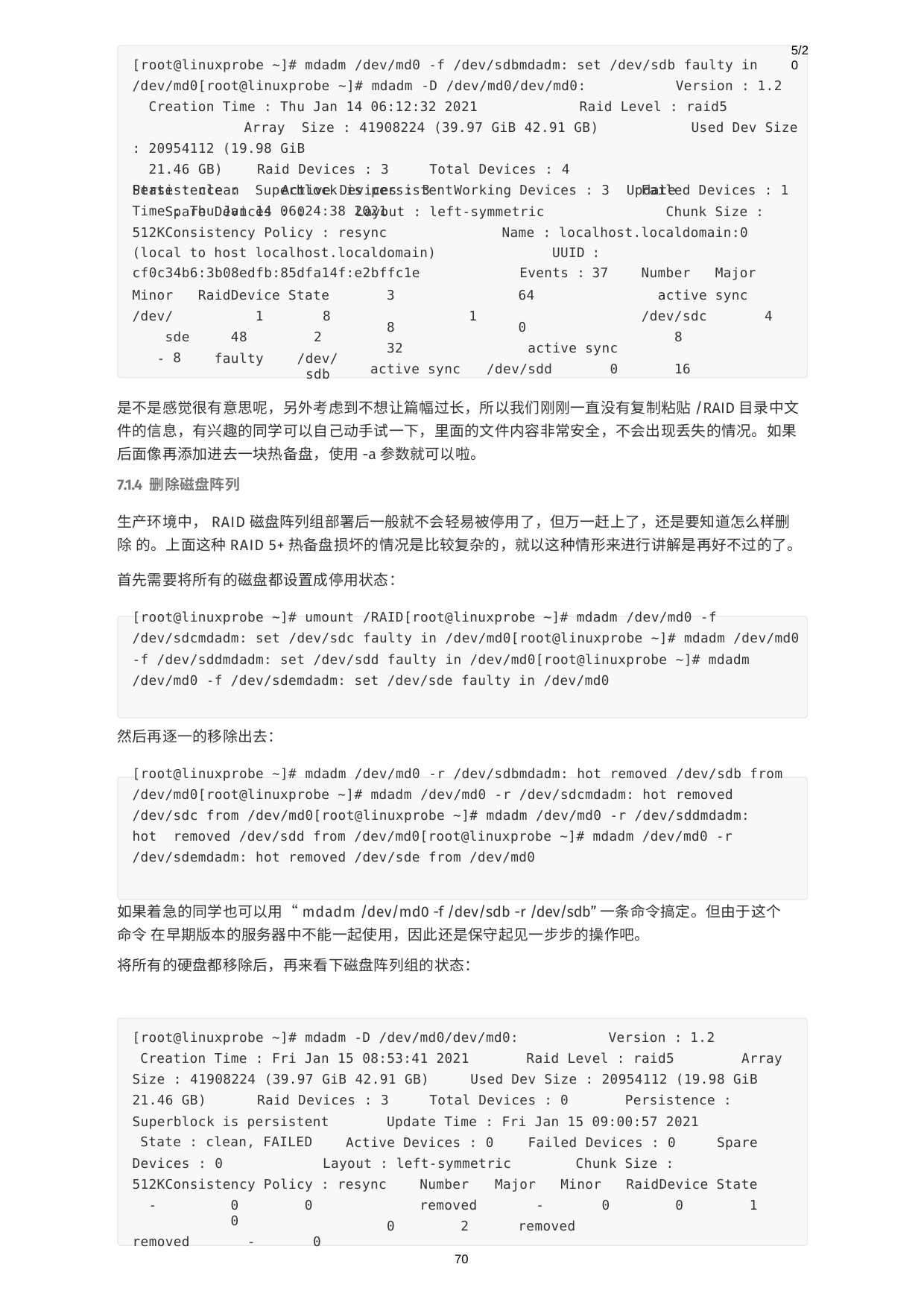

5/20

[root@linuxprobe ~]# mdadm /dev/md0 -f /dev/sdbmdadm: set /dev/sdb faulty in
/dev/md0[root@linuxprobe ~]# mdadm -D /dev/md0/dev/md0:	Version : 1.2
Creation Time : Thu Jan 14 06:12:32 2021	Raid Level : raid5	Array  Size : 41908224 (39.97 GiB 42.91 GB)	Used Dev Size : 20954112 (19.98 GiB
21.46 GB)	Raid Devices : 3	Total Devices : 4	Persistence :  Superblock is persistent	Update Time : Thu Jan 14 06:24:38 2021
Failed Devices : 1  Chunk Size :
State : clean	Active Devices : 3	Working Devices : 3
Spare Devices : 0	Layout : left-symmetric  512KConsistency Policy : resync
Name : localhost.localdomain:0
| (local to host localhost.localdomain) | UUID | : |  |  |
| --- | --- | --- | --- | --- |
| cf0c34b6:3b08edfb:85dfa14f:e2bffc1e | Events : | 37 | Number | Major |
Minor
/dev/sde   8
3	8
32
active sync
64	0
active sync
/dev/sdd	0
active sync
/dev/sdc
8	16
RaidDevice State
1	8
1
4
48
faulty
2
/dev/sdb
-
是不是感觉很有意思呢，另外考虑到不想让篇幅过长，所以我们刚刚一直没有复制粘贴/RAID目录中文 件的信息，有兴趣的同学可以自己动手试一下，里面的文件内容非常安全，不会出现丢失的情况。如果 后面像再添加进去一块热备盘，使用-a参数就可以啦。

7.1.4 删除磁盘阵列
生产环境中，RAID磁盘阵列组部署后一般就不会轻易被停用了，但万一赶上了，还是要知道怎么样删除 的。上面这种RAID 5+热备盘损坏的情况是比较复杂的，就以这种情形来进行讲解是再好不过的了。
首先需要将所有的磁盘都设置成停用状态：

[root@linuxprobe ~]# umount /RAID[root@linuxprobe ~]# mdadm /dev/md0 -f
/dev/sdcmdadm: set /dev/sdc faulty in /dev/md0[root@linuxprobe ~]# mdadm /dev/md0
-f /dev/sddmdadm: set /dev/sdd faulty in /dev/md0[root@linuxprobe ~]# mdadm
/dev/md0 -f /dev/sdemdadm: set /dev/sde faulty in /dev/md0

然后再逐一的移除出去：

[root@linuxprobe ~]# mdadm /dev/md0 -r /dev/sdbmdadm: hot removed /dev/sdb from
/dev/md0[root@linuxprobe ~]# mdadm /dev/md0 -r /dev/sdcmdadm: hot removed
/dev/sdc from /dev/md0[root@linuxprobe ~]# mdadm /dev/md0 -r /dev/sddmdadm: hot  removed /dev/sdd from /dev/md0[root@linuxprobe ~]# mdadm /dev/md0 -r
/dev/sdemdadm: hot removed /dev/sde from /dev/md0

如果着急的同学也可以用“mdadm /dev/md0 -f /dev/sdb -r /dev/sdb”一条命令搞定。但由于这个命令 在早期版本的服务器中不能一起使用，因此还是保守起见一步步的操作吧。

将所有的硬盘都移除后，再来看下磁盘阵列组的状态：

[root@linuxprobe ~]# mdadm -D /dev/md0/dev/md0:  Creation Time : Fri Jan 15 08:53:41 2021
Version : 1.2
Raid Level : raid5	Array
Size : 41908224 (39.97 GiB 42.91 GB)	Used Dev Size : 20954112 (19.98 GiB
21.46 GB)	Raid Devices : 3	Total Devices : 0
Persistence :
Superblock is persistent  State : clean, FAILED
Update Time : Fri Jan 15 09:00:57 2021
Active Devices : 0	Failed Devices : 0	Spare
Devices : 0	Layout : left-symmetric
Chunk Size :
Number  removed
2
Major	Minor	RaidDevice State
-	0	0	1
removed
512KConsistency Policy : resync
-	0	0	0
removed	-	0
0
70